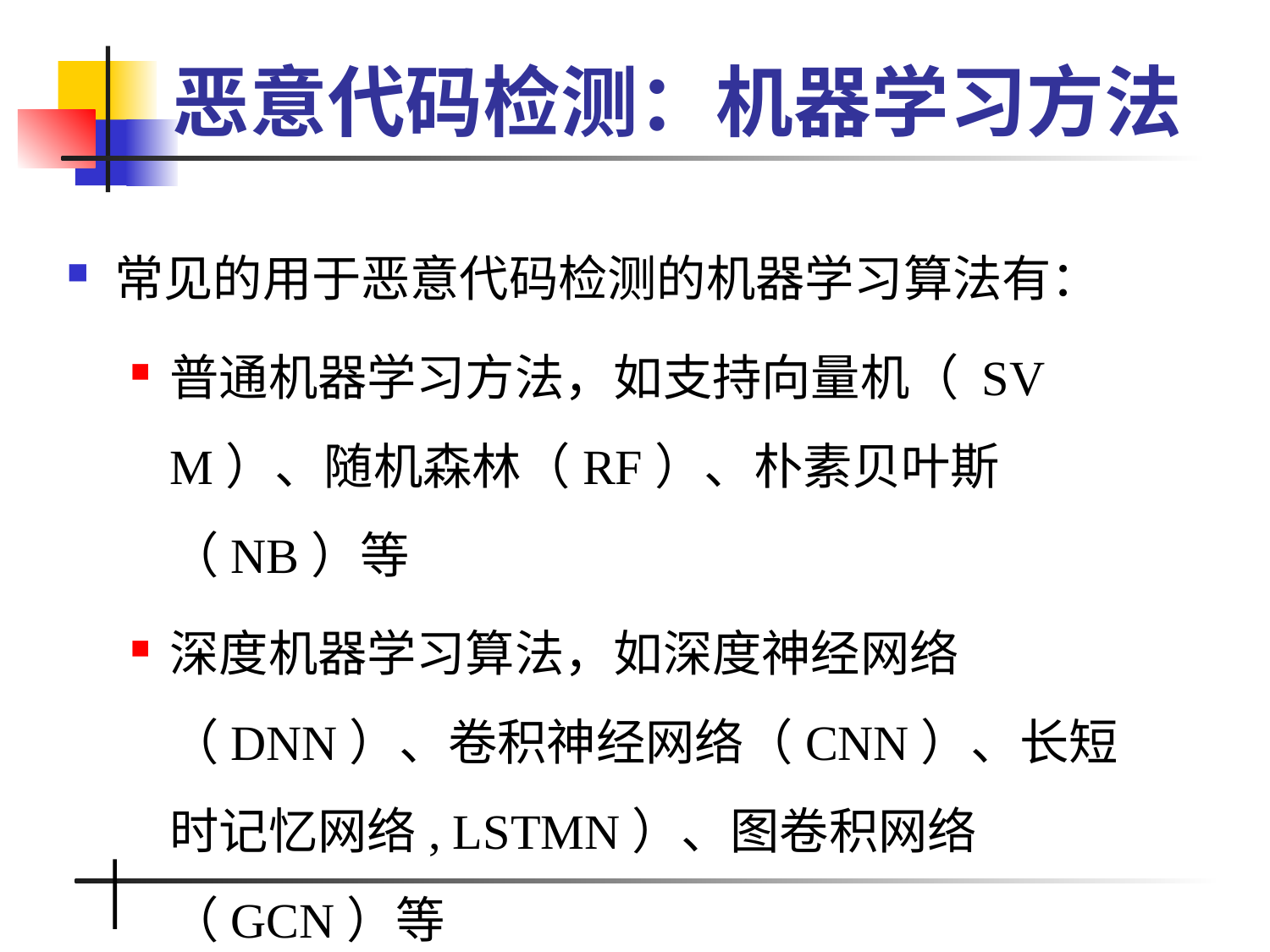

# 恶意代码检测：机器学习方法
常见的用于恶意代码检测的机器学习算法有：
普通机器学习方法，如支持向量机（ SVM）、随机森林（RF）、朴素贝叶斯（NB）等
深度机器学习算法，如深度神经网络（DNN）、卷积神经网络（CNN）、长短时记忆网络, LSTMN）、图卷积网络 （GCN）等